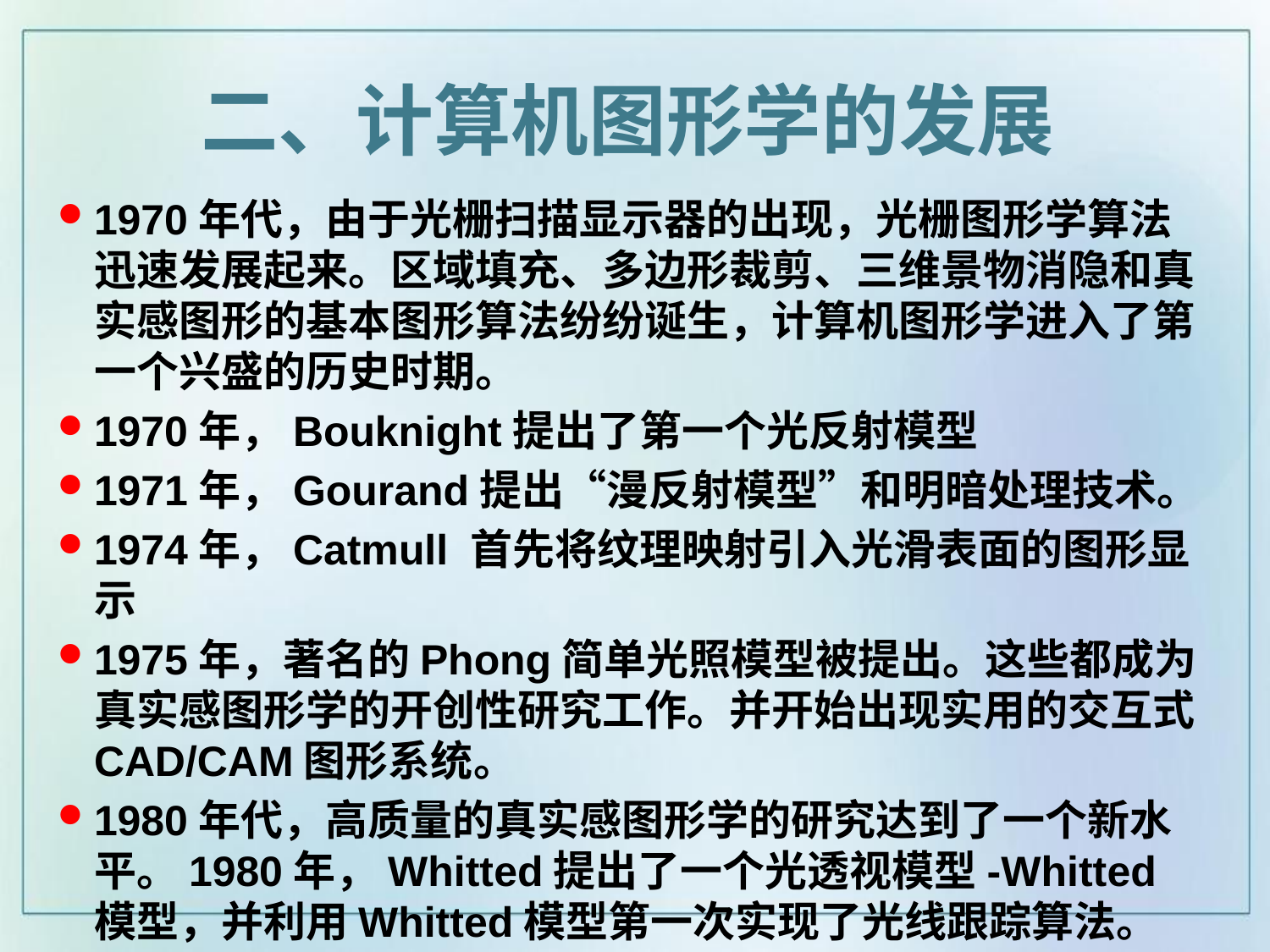

二、计算机图形学的发展
1970年代，由于光栅扫描显示器的出现，光栅图形学算法迅速发展起来。区域填充、多边形裁剪、三维景物消隐和真实感图形的基本图形算法纷纷诞生，计算机图形学进入了第一个兴盛的历史时期。
1970年，Bouknight提出了第一个光反射模型
1971年，Gourand提出“漫反射模型”和明暗处理技术。
1974年，Catmull 首先将纹理映射引入光滑表面的图形显示
1975年，著名的Phong简单光照模型被提出。这些都成为真实感图形学的开创性研究工作。并开始出现实用的交互式CAD/CAM图形系统。
1980年代，高质量的真实感图形学的研究达到了一个新水平。1980年，Whitted提出了一个光透视模型-Whitted模型，并利用Whitted模型第一次实现了光线跟踪算法。